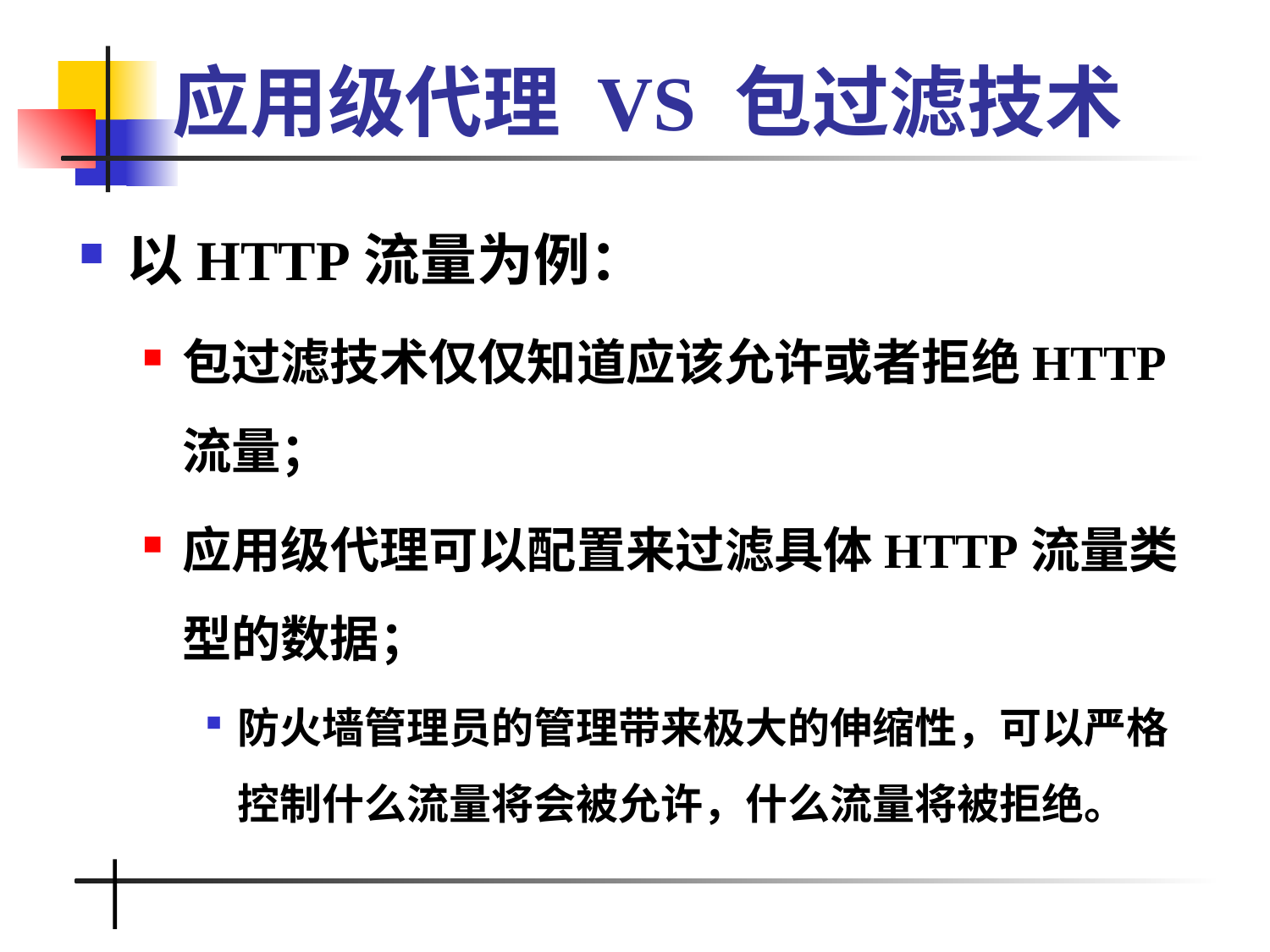

# 应用级代理 VS 包过滤技术
以HTTP流量为例：
包过滤技术仅仅知道应该允许或者拒绝HTTP流量；
应用级代理可以配置来过滤具体HTTP流量类型的数据；
防火墙管理员的管理带来极大的伸缩性，可以严格控制什么流量将会被允许，什么流量将被拒绝。